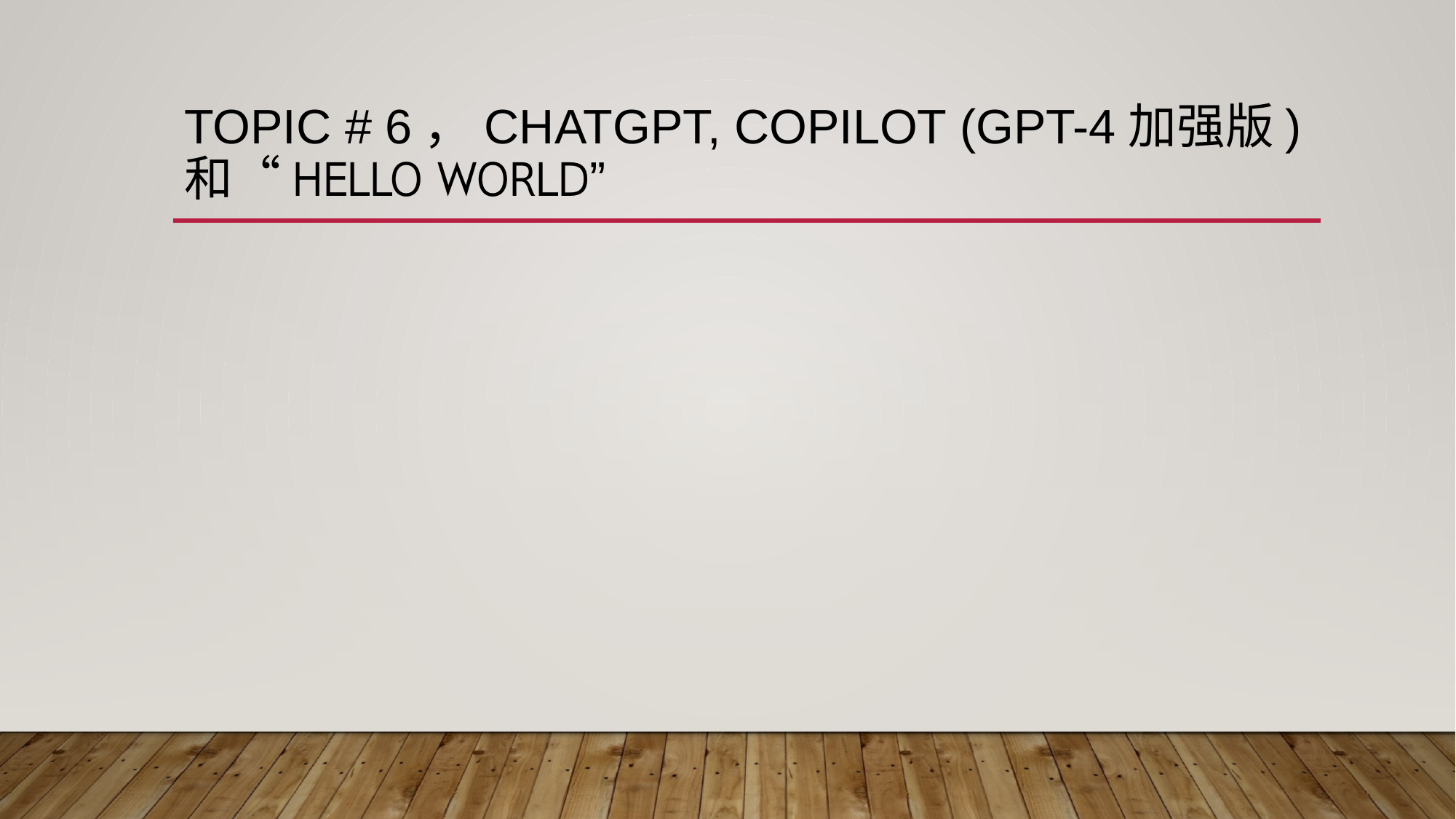

# Topic # 6，ChatGPT, Copilot (GPT-4加强版)和“Hello World”